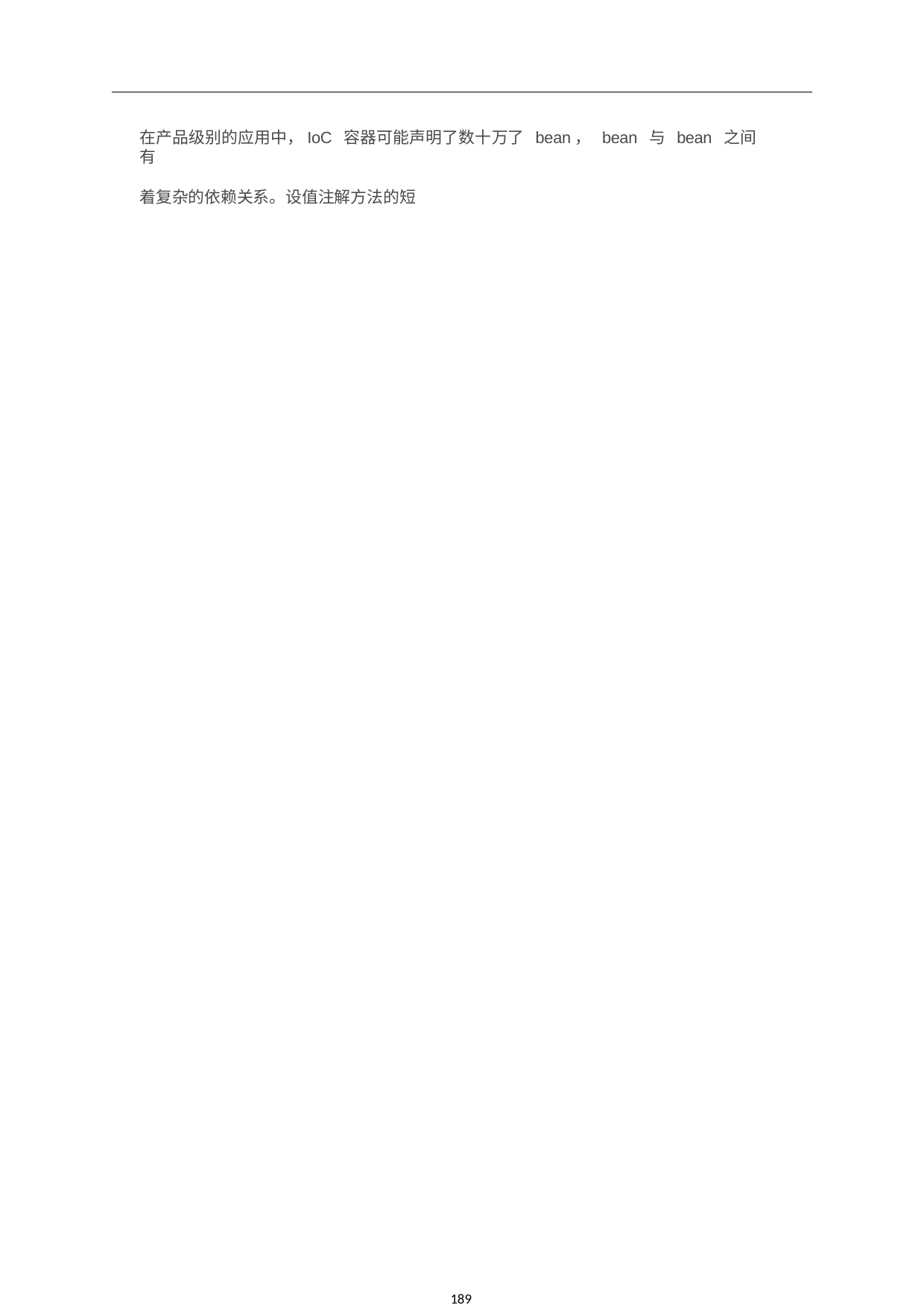

在产品级别的应用中，IoC 容器可能声明了数十万了 bean， bean 与 bean 之间有

着复杂的依赖关系。设值注解方法的短
189